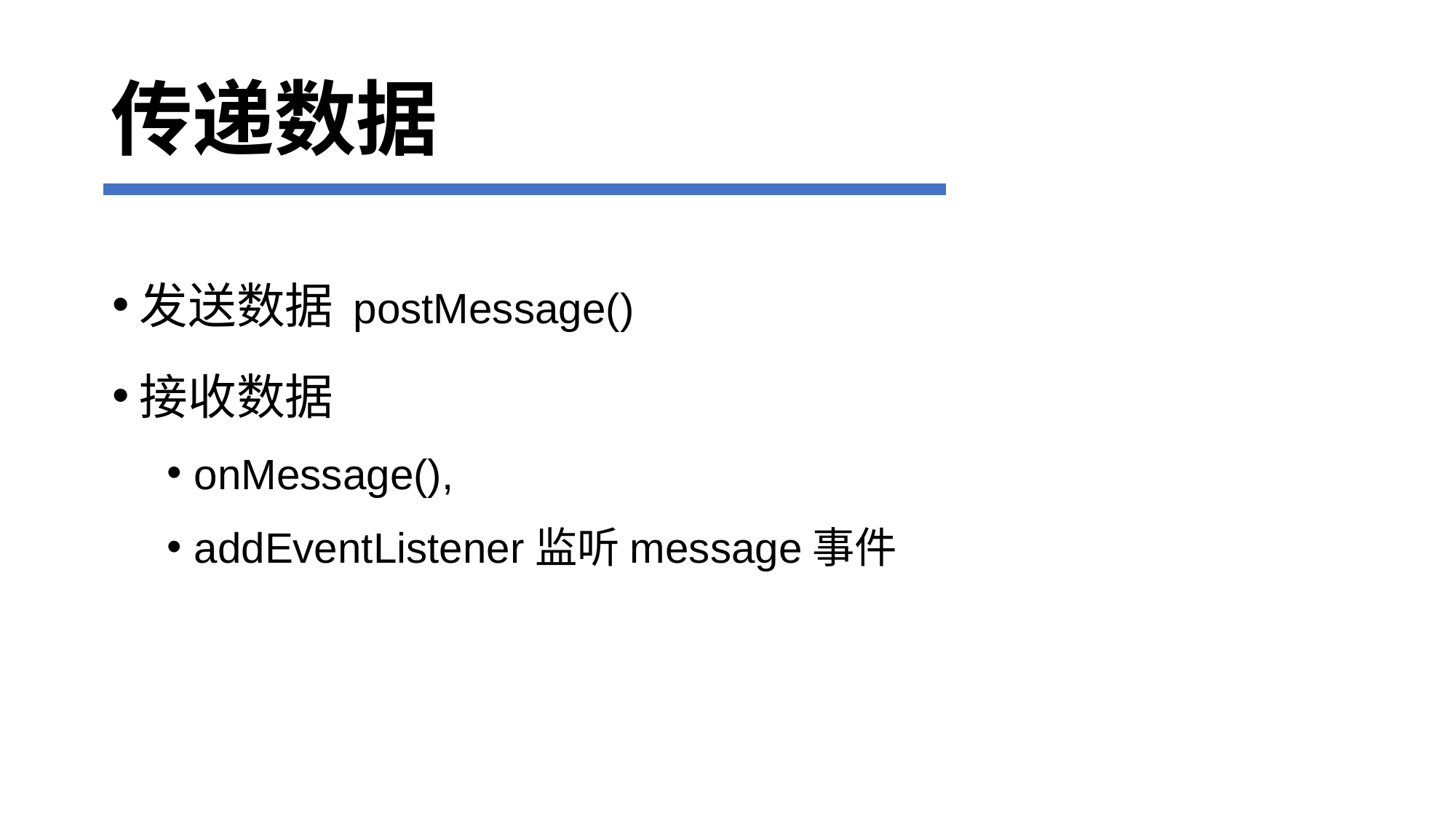

# 传递数据
发送数据 postMessage()
接收数据
onMessage(),
addEventListener监听message事件